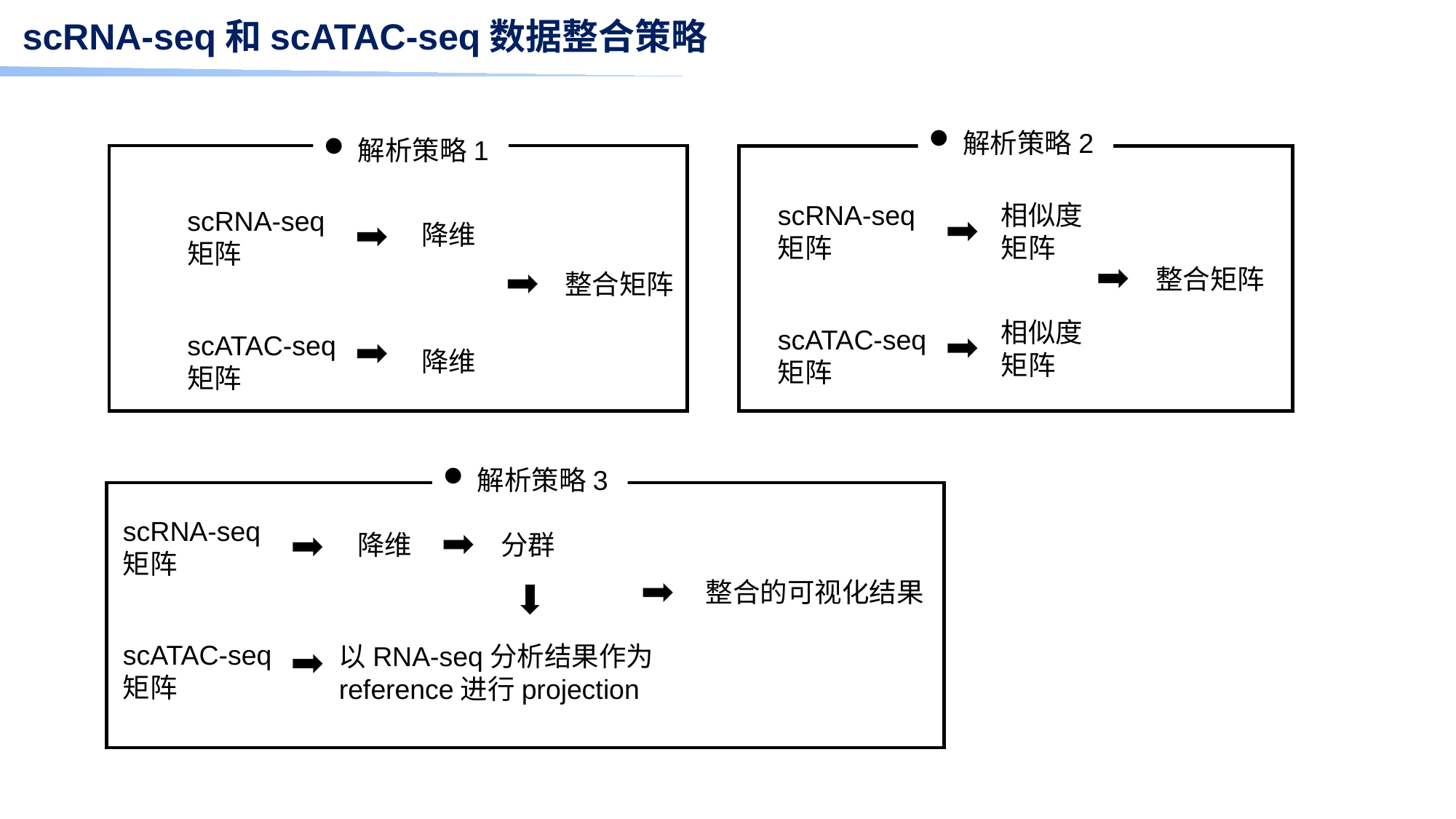

scRNA-seq和scATAC-seq数据整合策略

解析策略2
解析策略1

scRNA-seq矩阵
相似度矩阵
scRNA-seq矩阵
降维

整合矩阵
整合矩阵

相似度矩阵
scATAC-seq矩阵
scATAC-seq矩阵
降维

解析策略3

scRNA-seq矩阵
降维
分群

整合的可视化结果

scATAC-seq矩阵
以RNA-seq分析结果作为reference进行projection